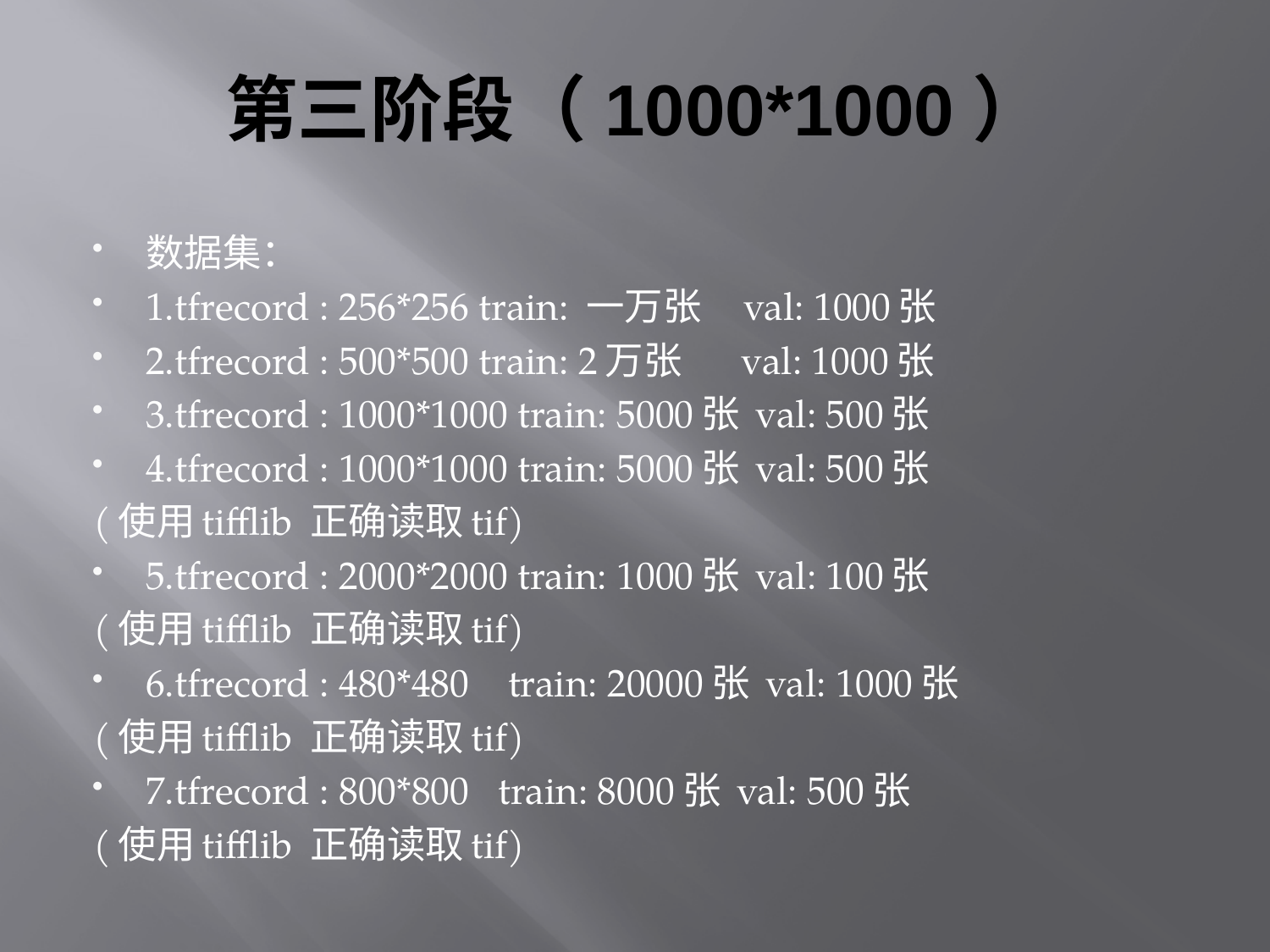

# 第三阶段（1000*1000）
数据集：
1.tfrecord : 256*256 train: 一万张    val: 1000张
2.tfrecord : 500*500 train: 2万张      val: 1000张
3.tfrecord : 1000*1000 train: 5000张 val: 500张
4.tfrecord : 1000*1000 train: 5000张 val: 500张
(使用tifflib 正确读取tif)
5.tfrecord : 2000*2000 train: 1000张 val: 100张
(使用tifflib 正确读取tif)
6.tfrecord : 480*480    train: 20000张 val: 1000张
(使用tifflib 正确读取tif)
7.tfrecord : 800*800   train: 8000张 val: 500张
(使用tifflib 正确读取tif)